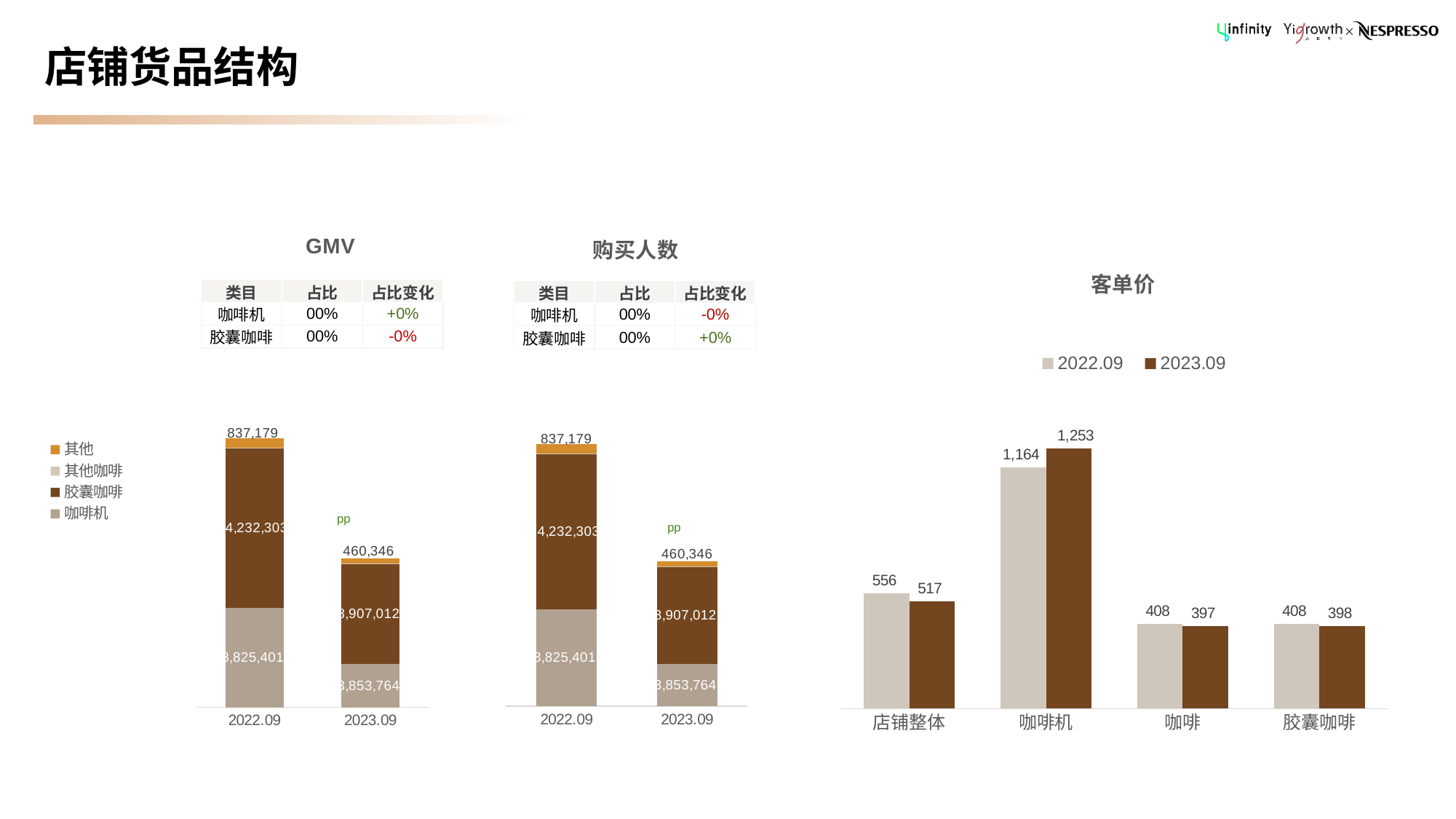

# 店铺货品结构

### Chart: GMV

| Category | 咖啡机 | 胶囊咖啡 | 其他咖啡 | 其他 |
|---|---|---|---|---|
| 2022.09 | 8825401.0 | 14232303.0 | 27519.0 | 837179.0 |
| 2023.09 | 3853764.0 | 8907012.0 | 15696.0 | 460346.0 |

### Chart: 购买人数

| Category | 咖啡机 | 胶囊咖啡 | 其他咖啡 | 其他 |
|---|---|---|---|---|
| 2022.09 | 8825401.0 | 14232303.0 | 27519.0 | 837179.0 |
| 2023.09 | 3853764.0 | 8907012.0 | 15696.0 | 460346.0 |

### Chart: 客单价

| Category | 2022.09 | 2023.09 |
|---|---|---|
| 店铺整体 | 556.4513968039822 | 517.0026168808342 |
| 咖啡机 | 1163.533421226104 | 1253.2565853658537 |
| 咖啡 | 408.018026266846 | 397.0059176863181 |
| 胶囊咖啡 | 408.4460611278519 | 397.6167135395741 |
| 类目 | 占比 | 占比变化 |
| --- | --- | --- |
| 咖啡机 | 00% | +0% |
| 胶囊咖啡 | 00% | -0% |
| 类目 | 占比 | 占比变化 |
| --- | --- | --- |
| 咖啡机 | 00% | -0% |
| 胶囊咖啡 | 00% | +0% |
pp
pp